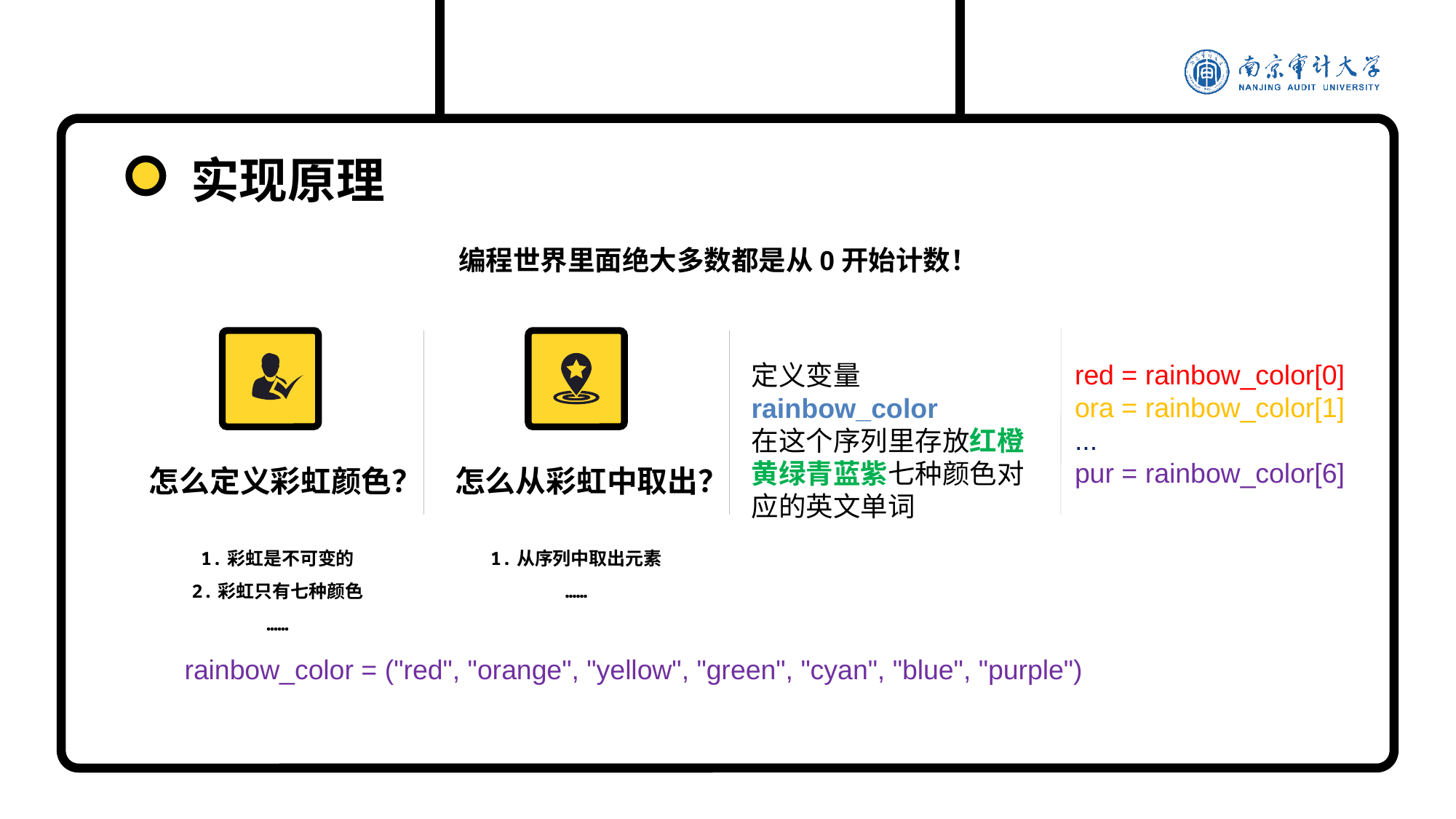

实现原理

编程世界里面绝大多数都是从0开始计数！

red = rainbow_color[0]
ora = rainbow_color[1]
...
pur = rainbow_color[6]

定义变量rainbow_color
在这个序列里存放红橙黄绿青蓝紫七种颜色对应的英文单词
怎么定义彩虹颜色？
怎么从彩虹中取出？
1.从序列中取出元素
……
1.彩虹是不可变的
2.彩虹只有七种颜色
……
rainbow_color = ("red", "orange", "yellow", "green", "cyan", "blue", "purple")